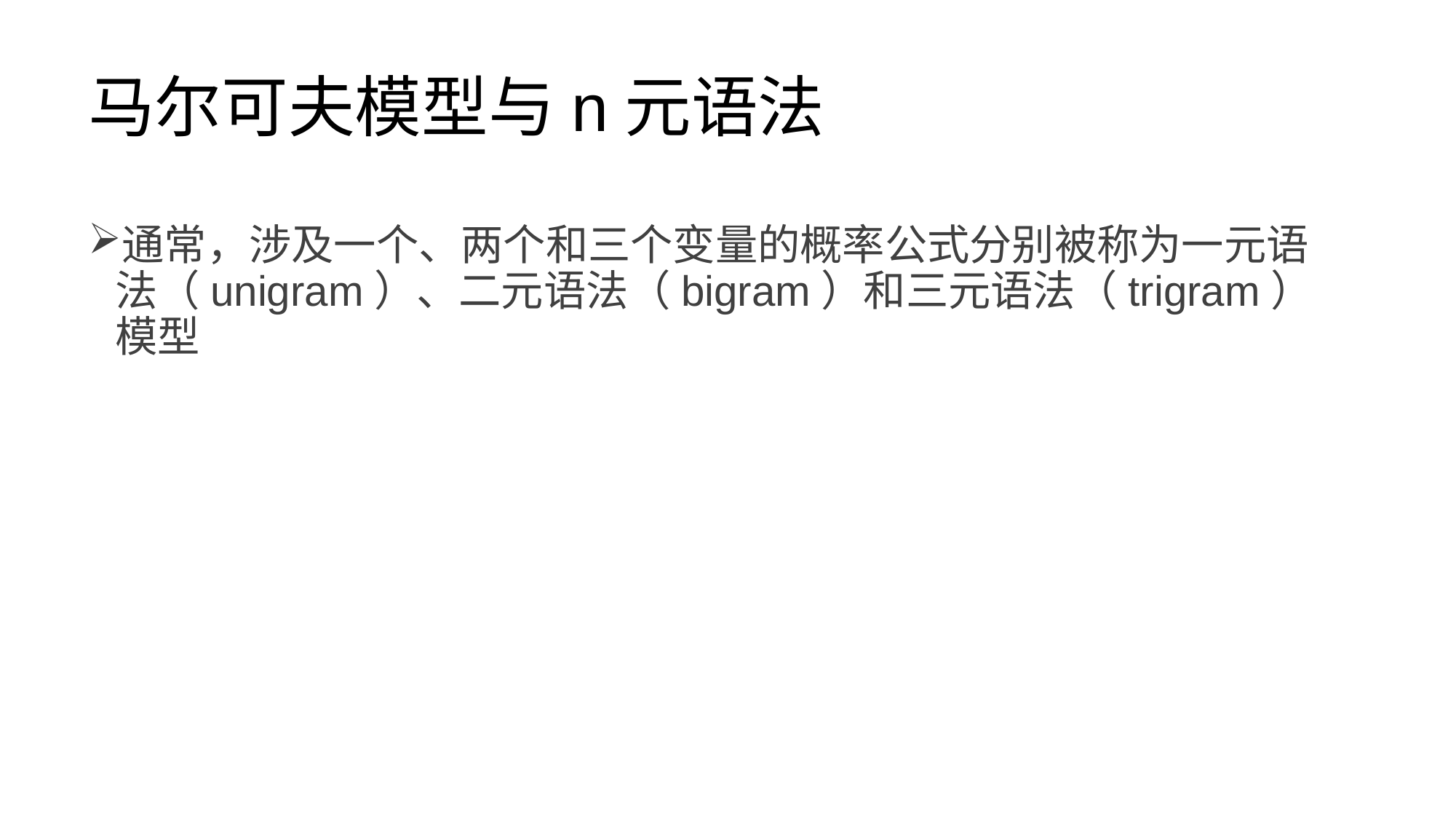

# 马尔可夫模型与n元语法
通常，涉及一个、两个和三个变量的概率公式分别被称为一元语法（unigram）、二元语法（bigram）和三元语法（trigram）模型